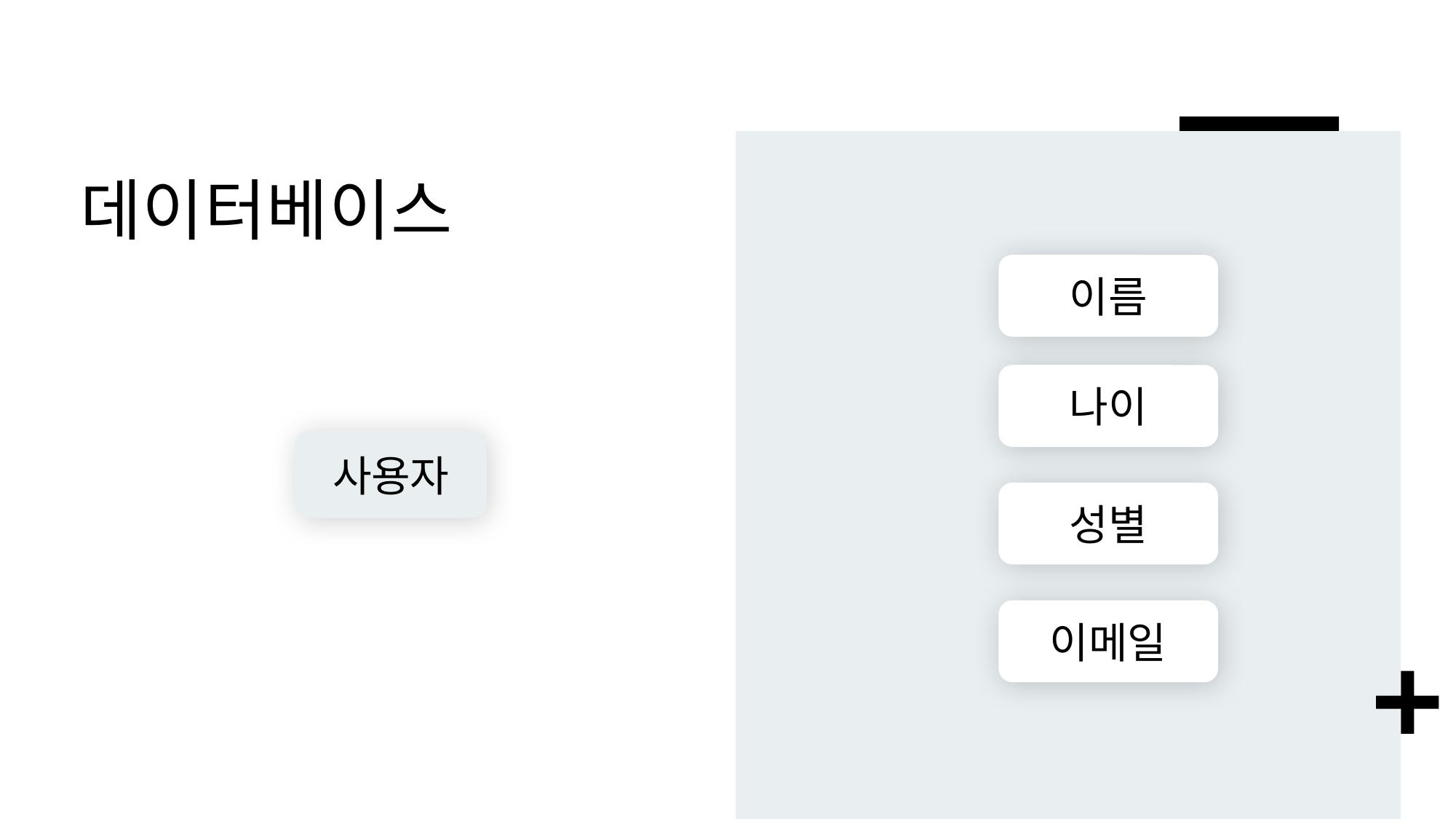

# 데이터베이스
이름
나이
사용자
성별
이메일